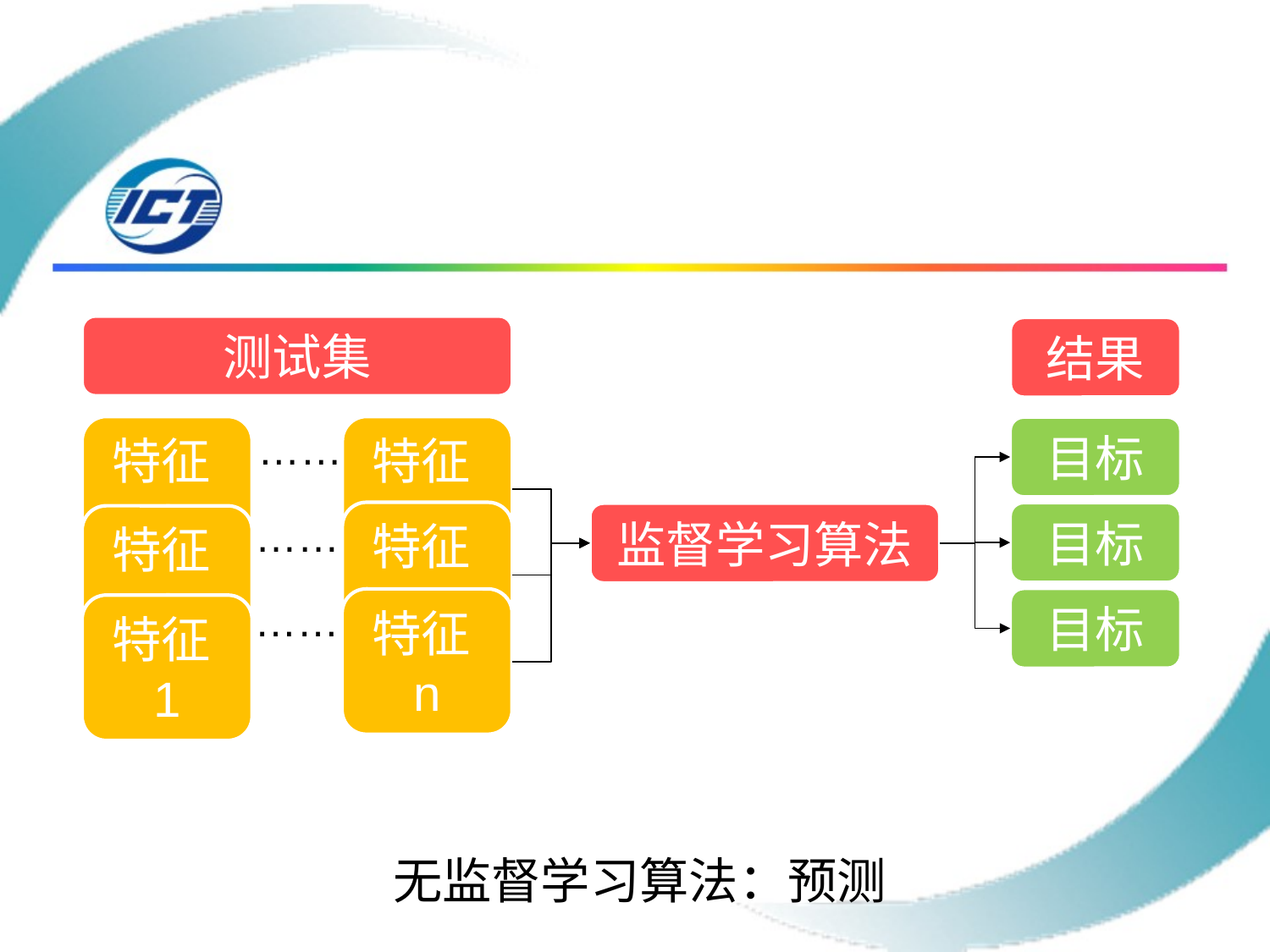

测试集
结果
……
特征1
特征n
目标
特征n
目标
……
监督学习算法
特征1
……
目标
特征n
特征1
无监督学习算法：预测